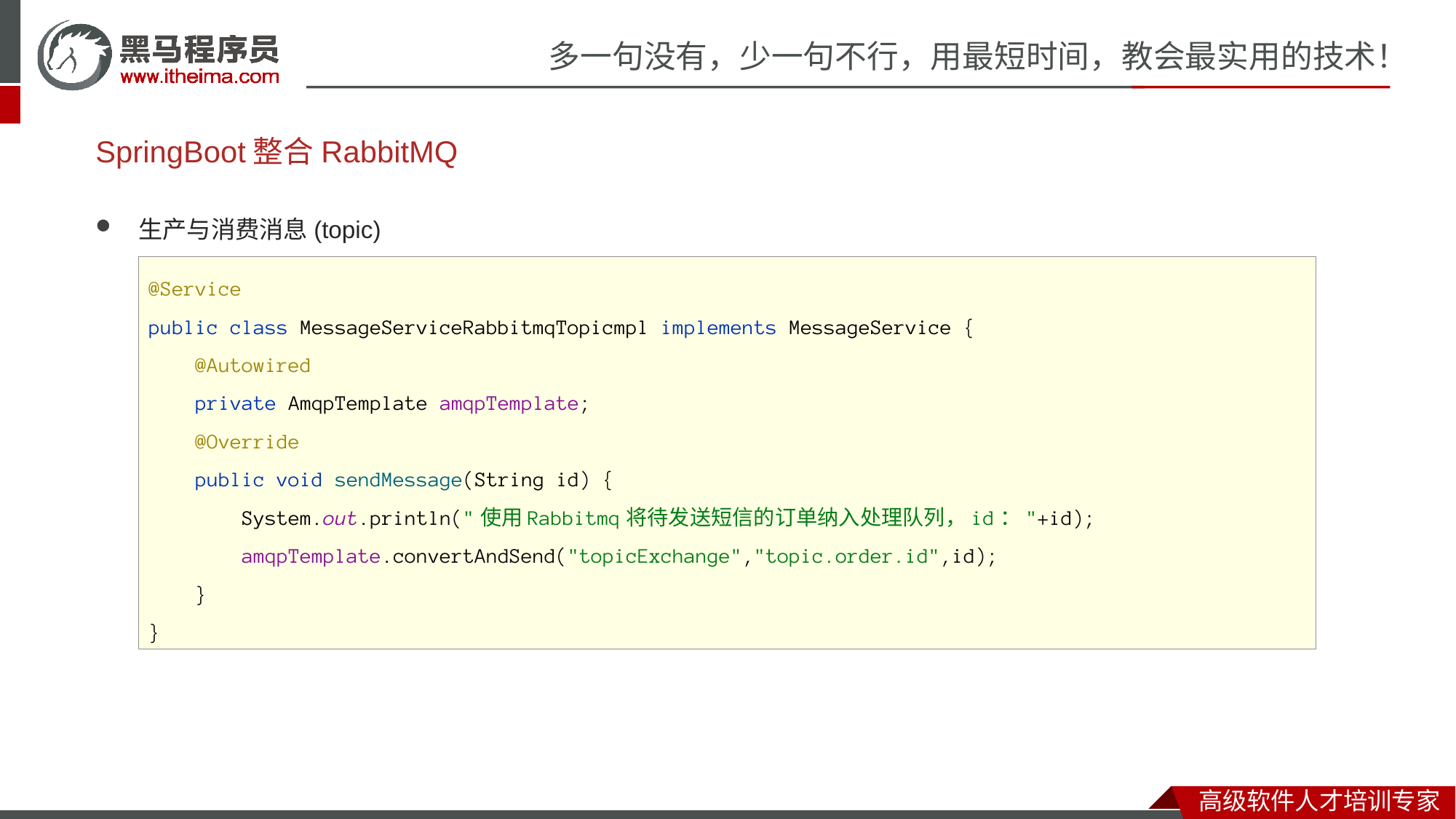

# SpringBoot整合RabbitMQ
生产与消费消息(topic)

@Service
public class MessageServiceRabbitmqTopicmpl implements MessageService {
    @Autowired
    private AmqpTemplate amqpTemplate;
    @Override
    public void sendMessage(String id) {
        System.out.println("使用Rabbitmq将待发送短信的订单纳入处理队列，id："+id);
        amqpTemplate.convertAndSend("topicExchange","topic.order.id",id);
    }
}